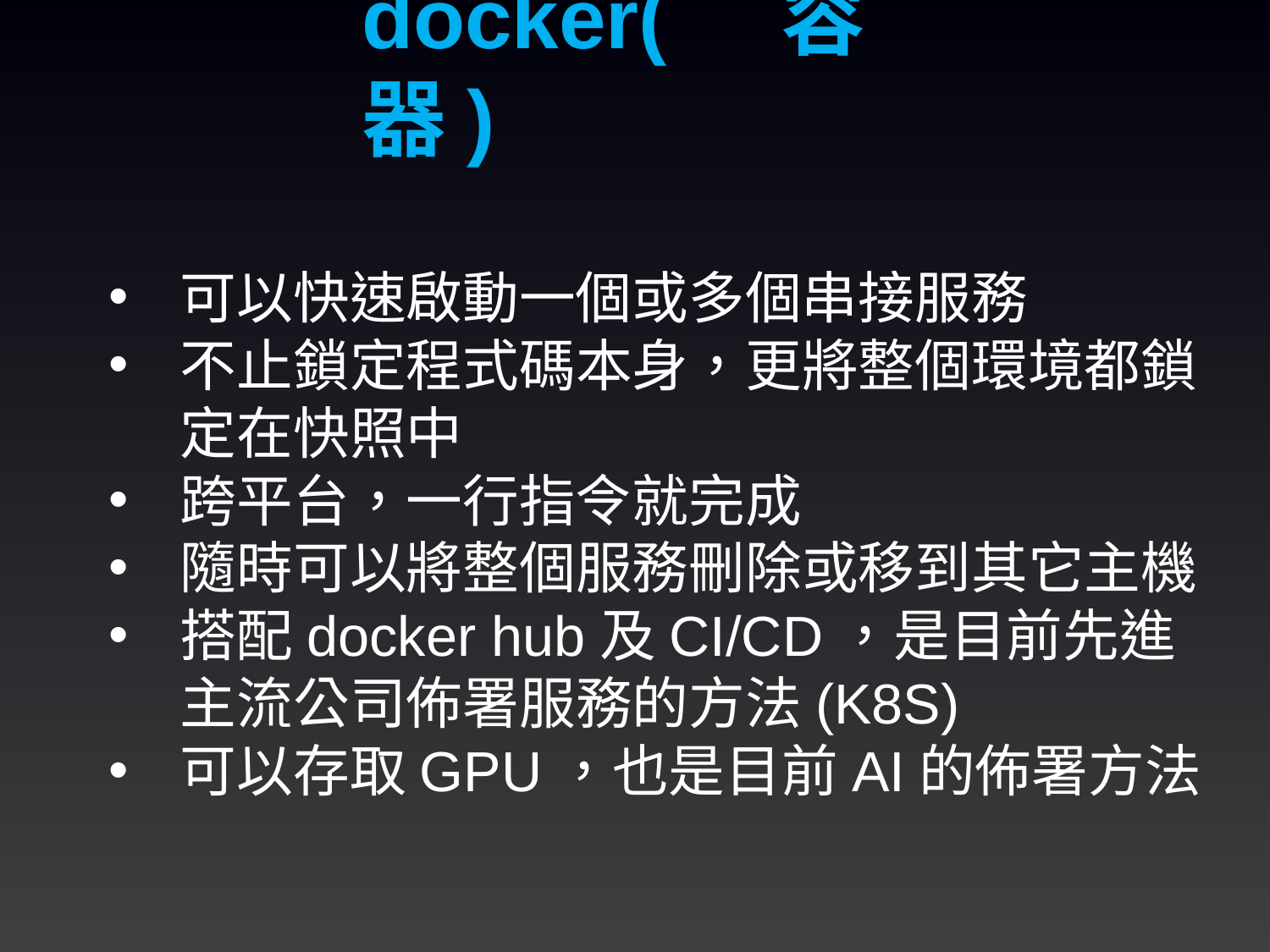

docker(容器)
可以快速啟動一個或多個串接服務
不止鎖定程式碼本身，更將整個環境都鎖定在快照中
跨平台，一行指令就完成
隨時可以將整個服務刪除或移到其它主機
搭配docker hub及CI/CD，是目前先進主流公司佈署服務的方法(K8S)
可以存取GPU，也是目前AI的佈署方法